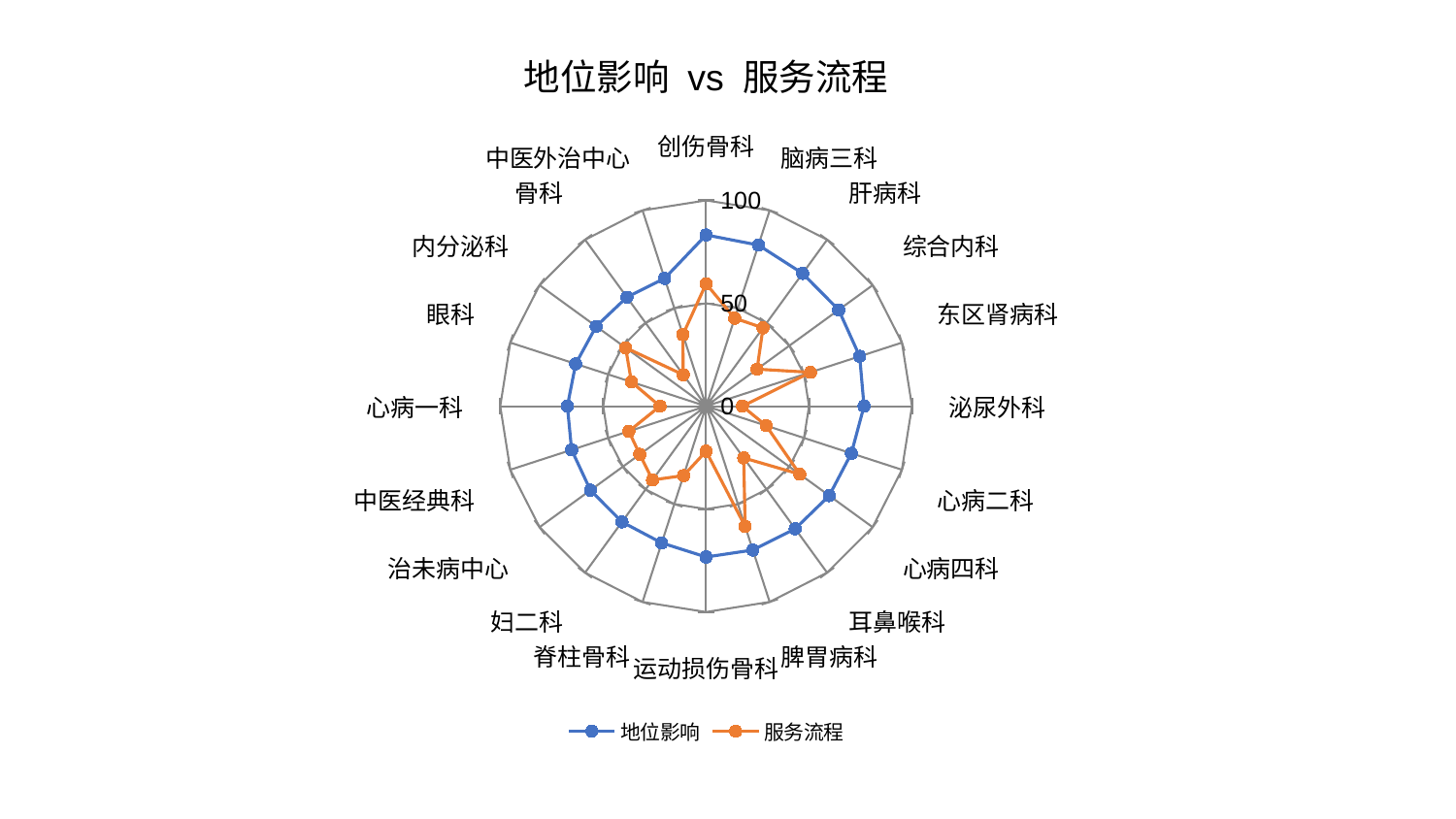

### Chart: 地位影响 vs 服务流程

| Category | 地位影响 | 服务流程 |
|---|---|---|
| 创伤骨科 | 83.21189990580868 | 59.50417901641095 |
| 脑病三科 | 82.30289378865035 | 44.94137757071963 |
| 肝病科 | 79.74504373065048 | 47.05854265190923 |
| 综合内科 | 79.6035475756267 | 30.6088173614732 |
| 东区肾病科 | 78.42923977099908 | 53.31187827904482 |
| 泌尿外科 | 76.70873309524377 | 17.63546091027819 |
| 心病二科 | 74.20422487763614 | 30.680773875212154 |
| 心病四科 | 73.93945752245568 | 56.235201302808605 |
| 耳鼻喉科 | 73.61917967211107 | 31.095871668207856 |
| 脾胃病科 | 73.48620757360807 | 61.403068824954254 |
| 运动损伤骨科 | 73.27462354651638 | 21.91417956449348 |
| 脊柱骨科 | 69.85749512689549 | 35.464949034689916 |
| 妇二科 | 69.52896617677325 | 44.317081845543015 |
| 治未病中心 | 69.4596934366743 | 39.839572806055045 |
| 中医经典科 | 68.680169804141 | 39.47495728676044 |
| 心病一科 | 67.37608292896364 | 22.415214056667224 |
| 眼科 | 66.59927234486295 | 38.1328280746078 |
| 内分泌科 | 66.01889464093341 | 48.34090541149249 |
| 骨科 | 65.47691933310065 | 18.91954196528671 |
| 中医外治中心 | 65.27776211080493 | 36.54533028494491 |
103